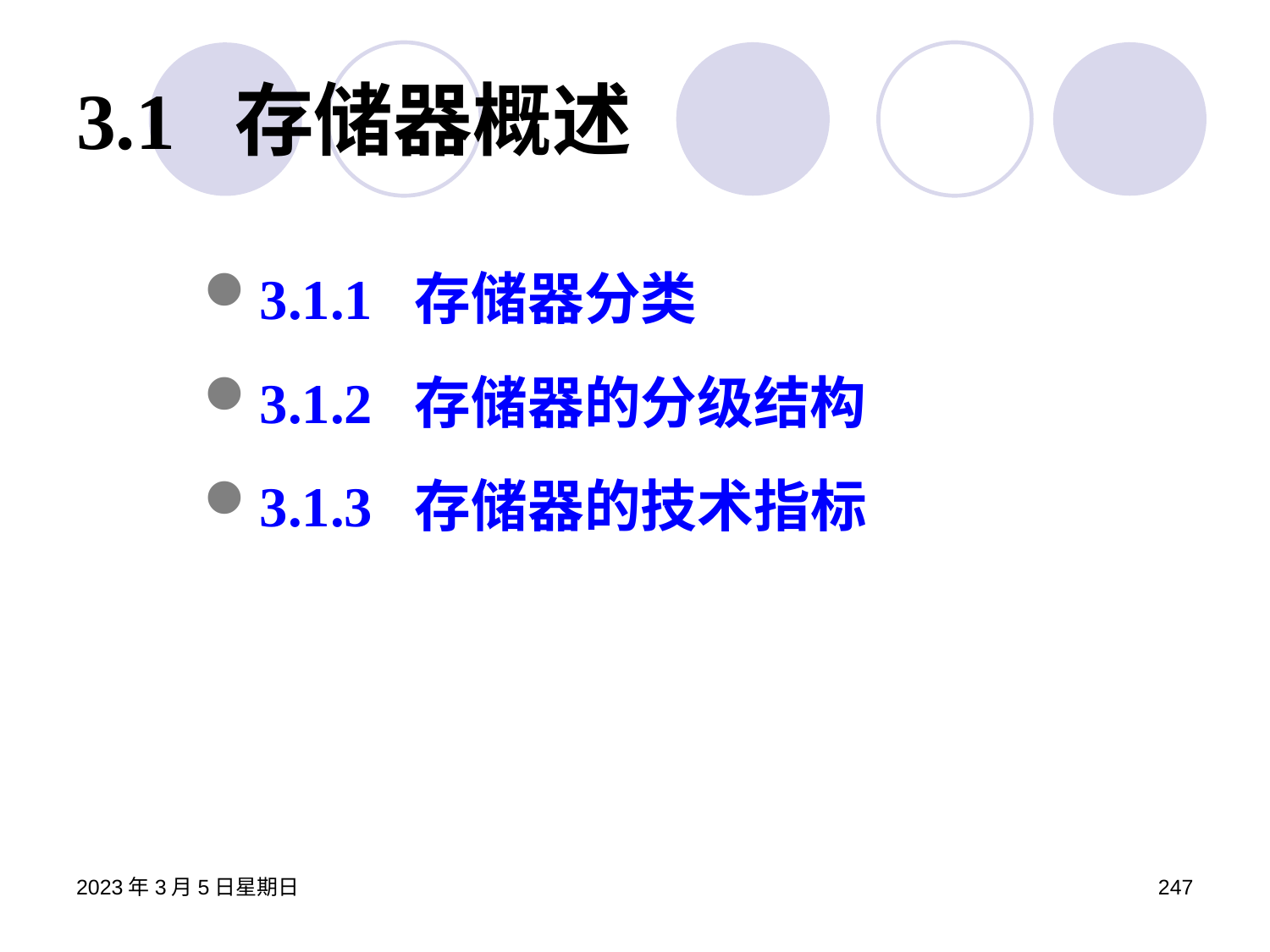

# 3.1  存储器概述
3.1.1  存储器分类
3.1.2  存储器的分级结构
3.1.3  存储器的技术指标
2023年3月5日星期日
247